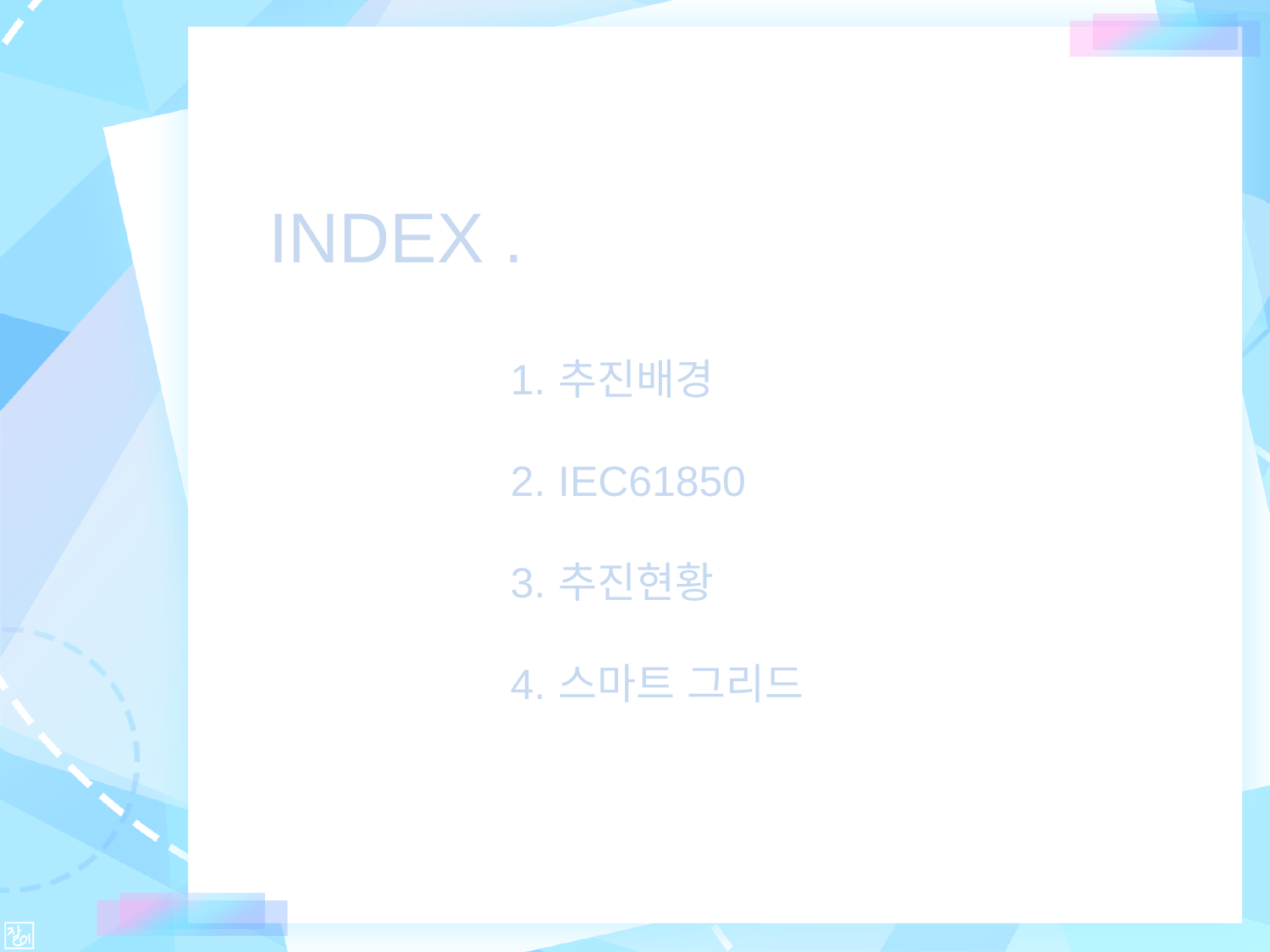

INDEX .
추진배경

IEC61850

추진현황

스마트 그리드